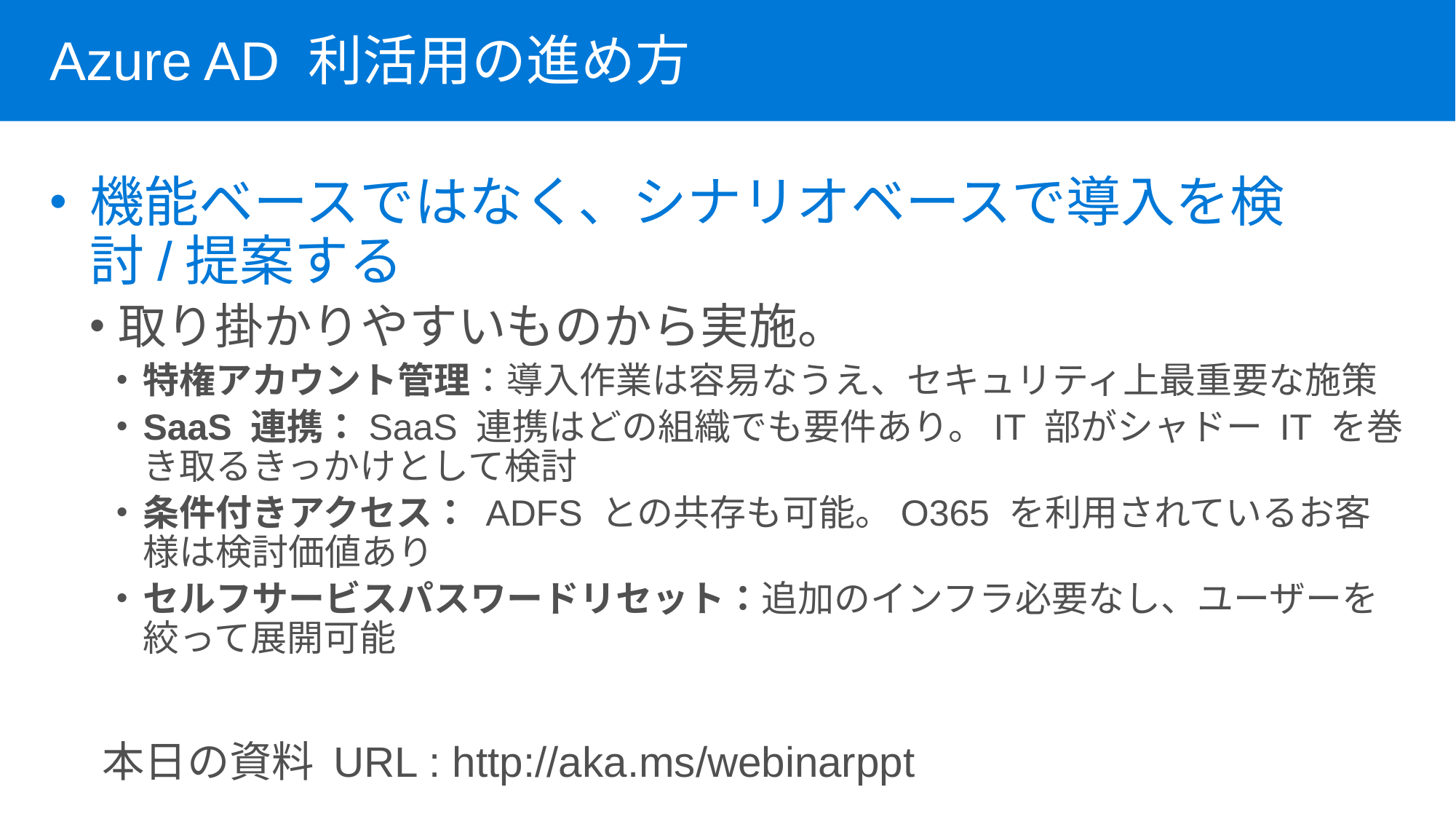

Azure AD 利活用の進め方
機能ベースではなく、シナリオベースで導入を検討/提案する
取り掛かりやすいものから実施。
特権アカウント管理：導入作業は容易なうえ、セキュリティ上最重要な施策
SaaS 連携：SaaS 連携はどの組織でも要件あり。IT 部がシャドー IT を巻き取るきっかけとして検討
条件付きアクセス： ADFS との共存も可能。O365 を利用されているお客様は検討価値あり
セルフサービスパスワードリセット：追加のインフラ必要なし、ユーザーを絞って展開可能
本日の資料 URL : http://aka.ms/webinarppt